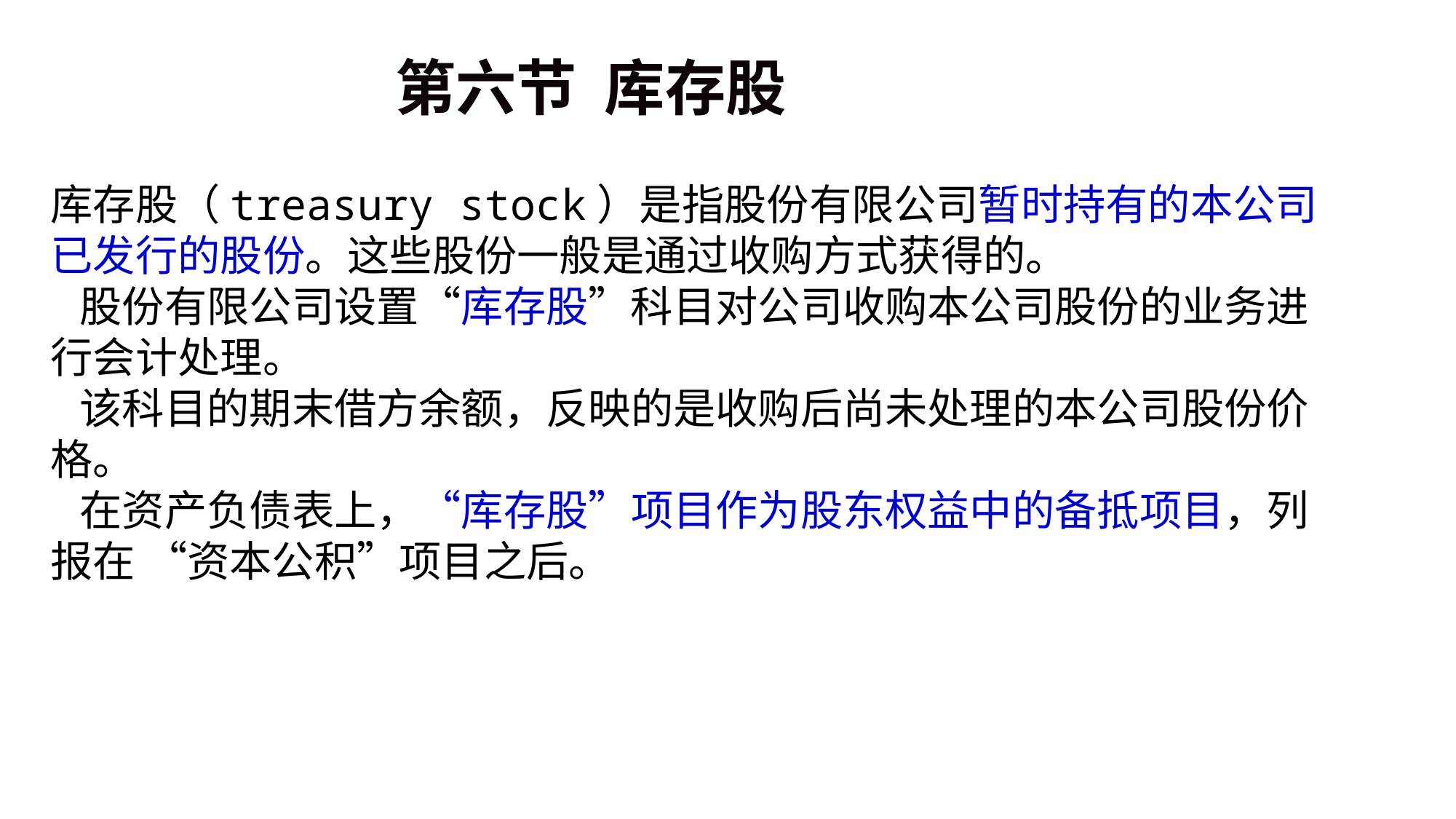

#
 第六节  库存股
库存股（treasury stock）是指股份有限公司暂时持有的本公司已发行的股份。这些股份一般是通过收购方式获得的。
  股份有限公司设置“库存股”科目对公司收购本公司股份的业务进行会计处理。
  该科目的期末借方余额，反映的是收购后尚未处理的本公司股份价格。
  在资产负债表上，“库存股”项目作为股东权益中的备抵项目，列报在 “资本公积”项目之后。